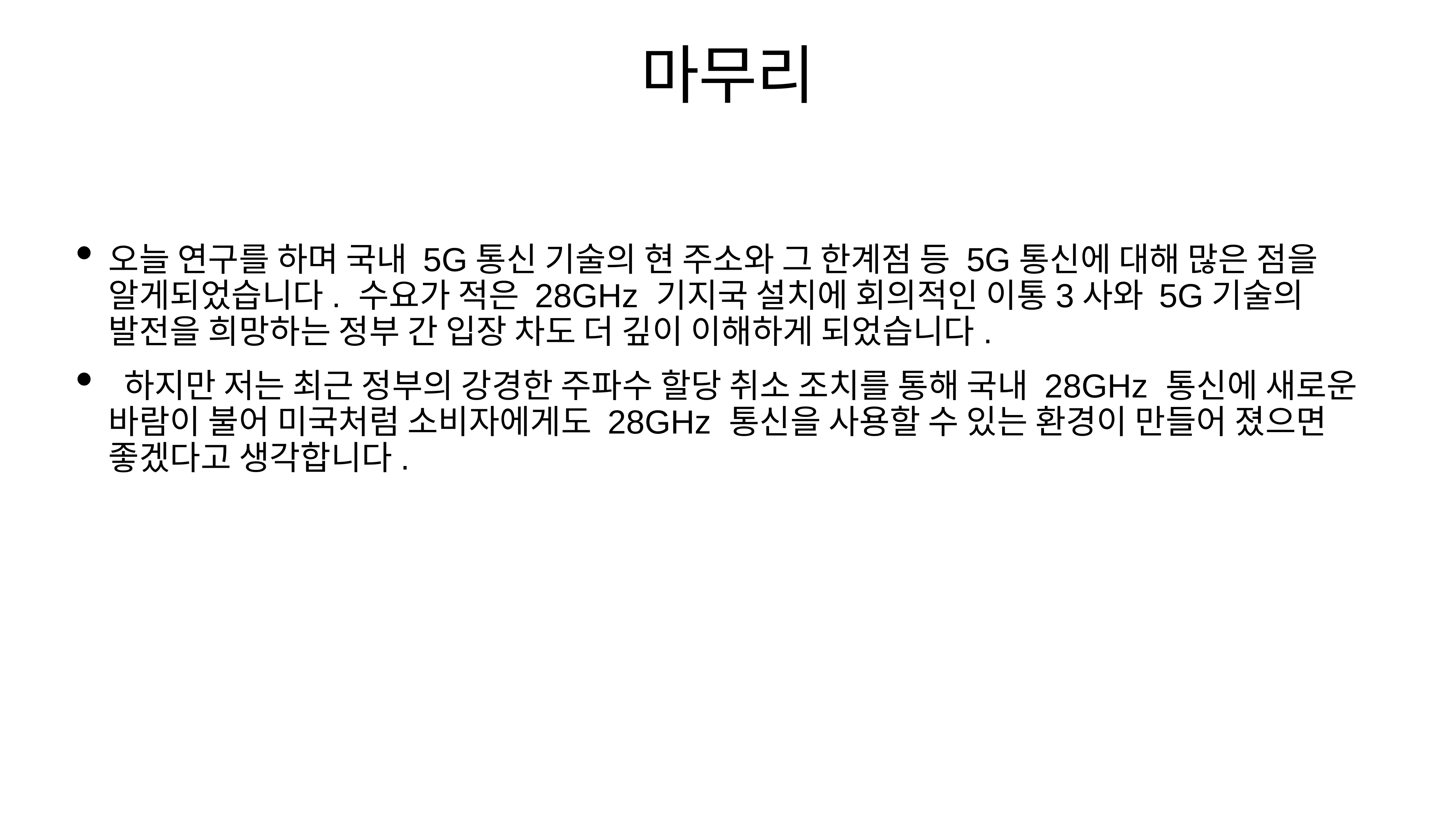

# 마무리
오늘 연구를 하며 국내 5G통신 기술의 현 주소와 그 한계점 등 5G통신에 대해 많은 점을 알게되었습니다. 수요가 적은 28GHz 기지국 설치에 회의적인 이통3사와 5G기술의 발전을 희망하는 정부 간 입장 차도 더 깊이 이해하게 되었습니다.
 하지만 저는 최근 정부의 강경한 주파수 할당 취소 조치를 통해 국내 28GHz 통신에 새로운 바람이 불어 미국처럼 소비자에게도 28GHz 통신을 사용할 수 있는 환경이 만들어 졌으면 좋겠다고 생각합니다.